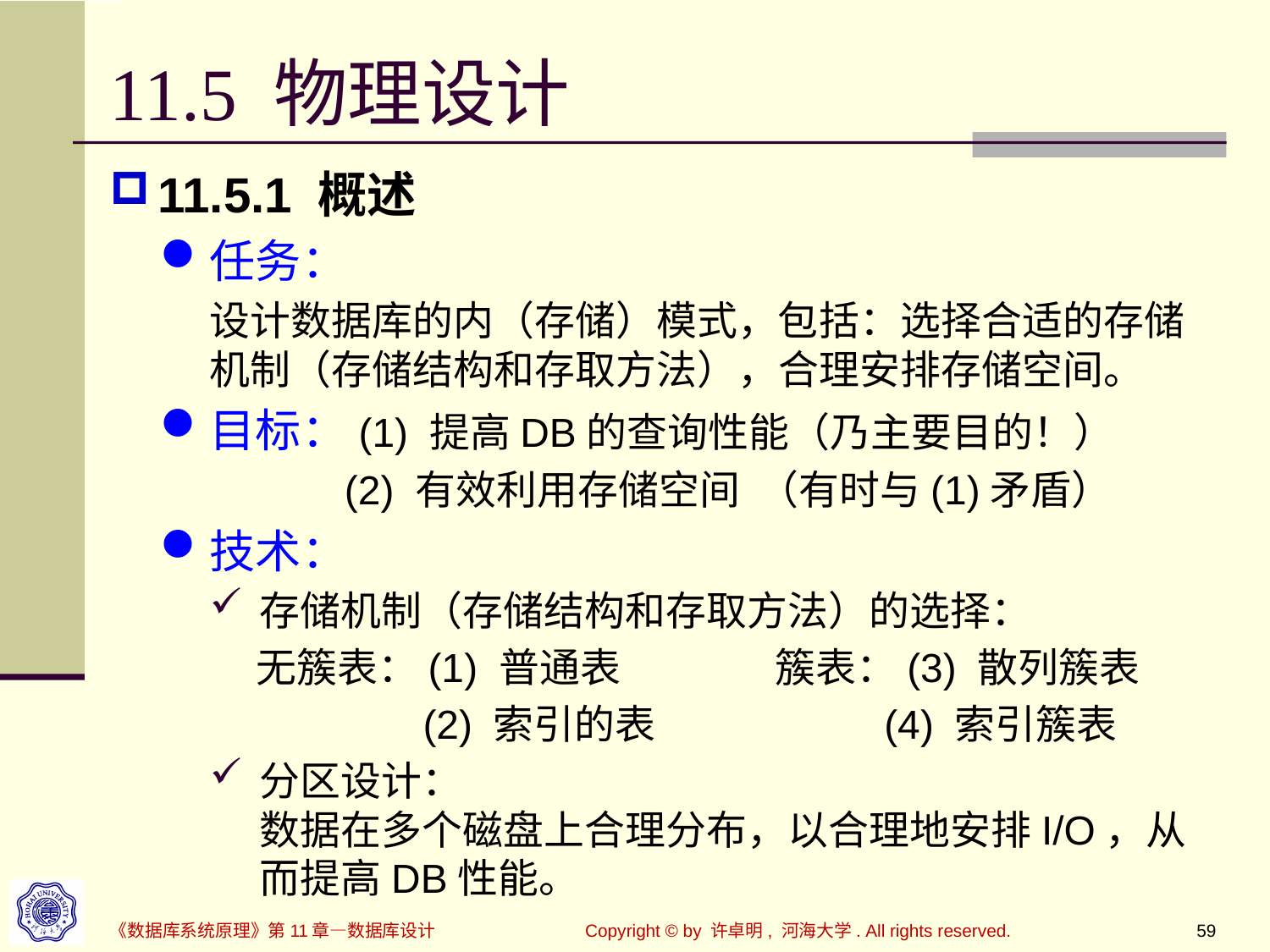

# 11.5 物理设计
11.5.1 概述
任务：
设计数据库的内（存储）模式，包括：选择合适的存储机制（存储结构和存取方法），合理安排存储空间。
目标：(1) 提高DB的查询性能（乃主要目的！）
            (2) 有效利用存储空间  （有时与(1)矛盾）
技术：
存储机制（存储结构和存取方法）的选择：
    无簇表：(1) 普通表                 簇表：(3) 散列簇表
                   (2) 索引的表                        (4) 索引簇表
分区设计：
数据在多个磁盘上合理分布，以合理地安排I/O，从而提高DB性能。
Copyright © by 许卓明, 河海大学. All rights reserved.
59
《数据库系统原理》第11章—数据库设计